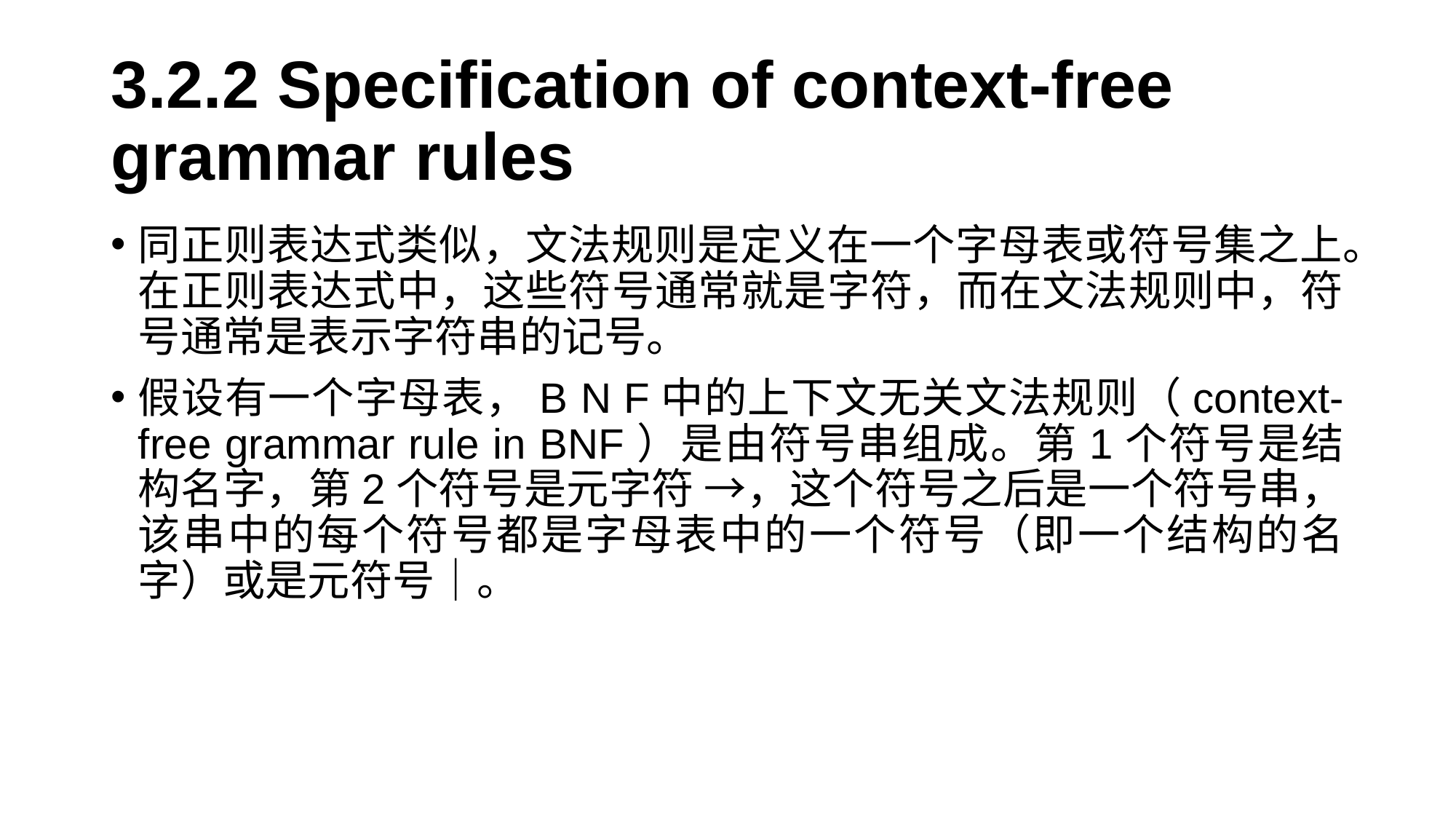

# 3.2.2 Specification of context-free grammar rules
同正则表达式类似，文法规则是定义在一个字母表或符号集之上。在正则表达式中，这些符号通常就是字符，而在文法规则中，符号通常是表示字符串的记号。
假设有一个字母表，B N F中的上下文无关文法规则（context-free grammar rule in BNF）是由符号串组成。第1个符号是结构名字，第2个符号是元字符 →，这个符号之后是一个符号串，该串中的每个符号都是字母表中的一个符号（即一个结构的名字）或是元符号｜。